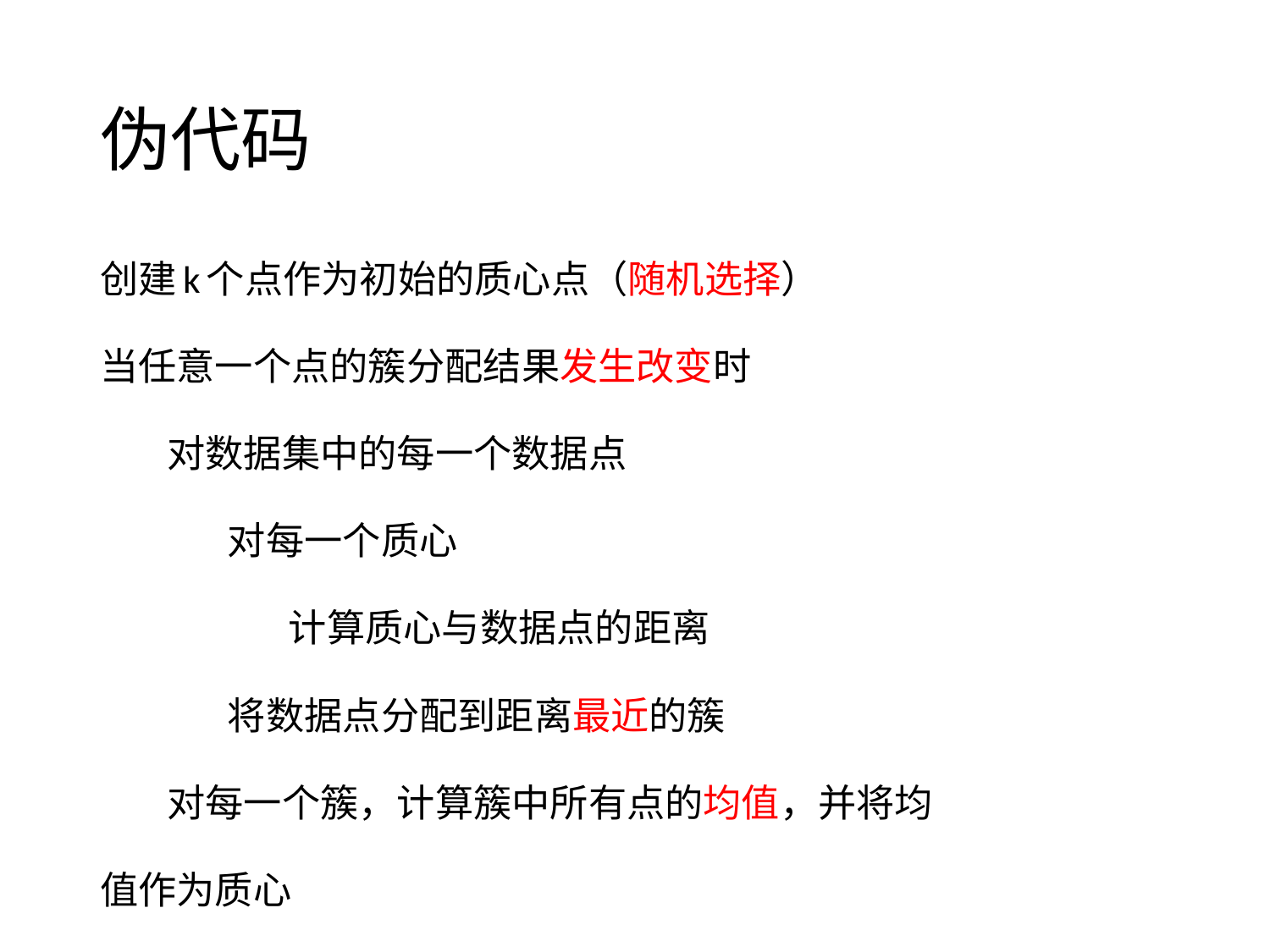

# 伪代码
创建k个点作为初始的质心点（随机选择）

当任意一个点的簇分配结果发生改变时

       对数据集中的每一个数据点

              对每一个质心

                     计算质心与数据点的距离

              将数据点分配到距离最近的簇

       对每一个簇，计算簇中所有点的均值，并将均

值作为质心